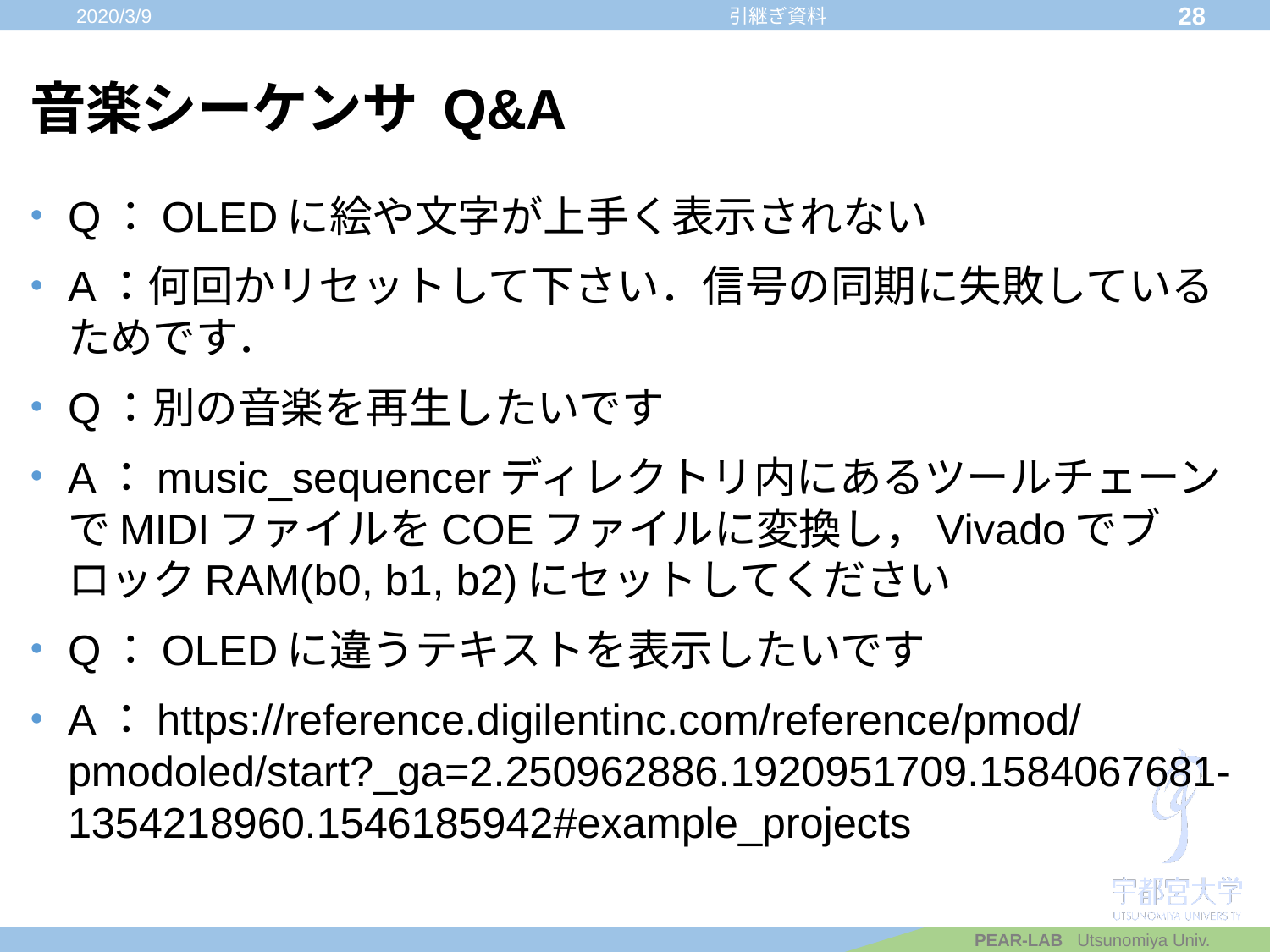

2020/3/9
28
引継ぎ資料
# 音楽シーケンサ Q&A
Q：OLEDに絵や文字が上手く表示されない
A：何回かリセットして下さい．信号の同期に失敗しているためです．
Q：別の音楽を再生したいです
A：music_sequencerディレクトリ内にあるツールチェーンでMIDIファイルをCOEファイルに変換し，VivadoでブロックRAM(b0, b1, b2)にセットしてください
Q：OLEDに違うテキストを表示したいです
A：https://reference.digilentinc.com/reference/pmod/pmodoled/start?_ga=2.250962886.1920951709.1584067681-1354218960.1546185942#example_projects